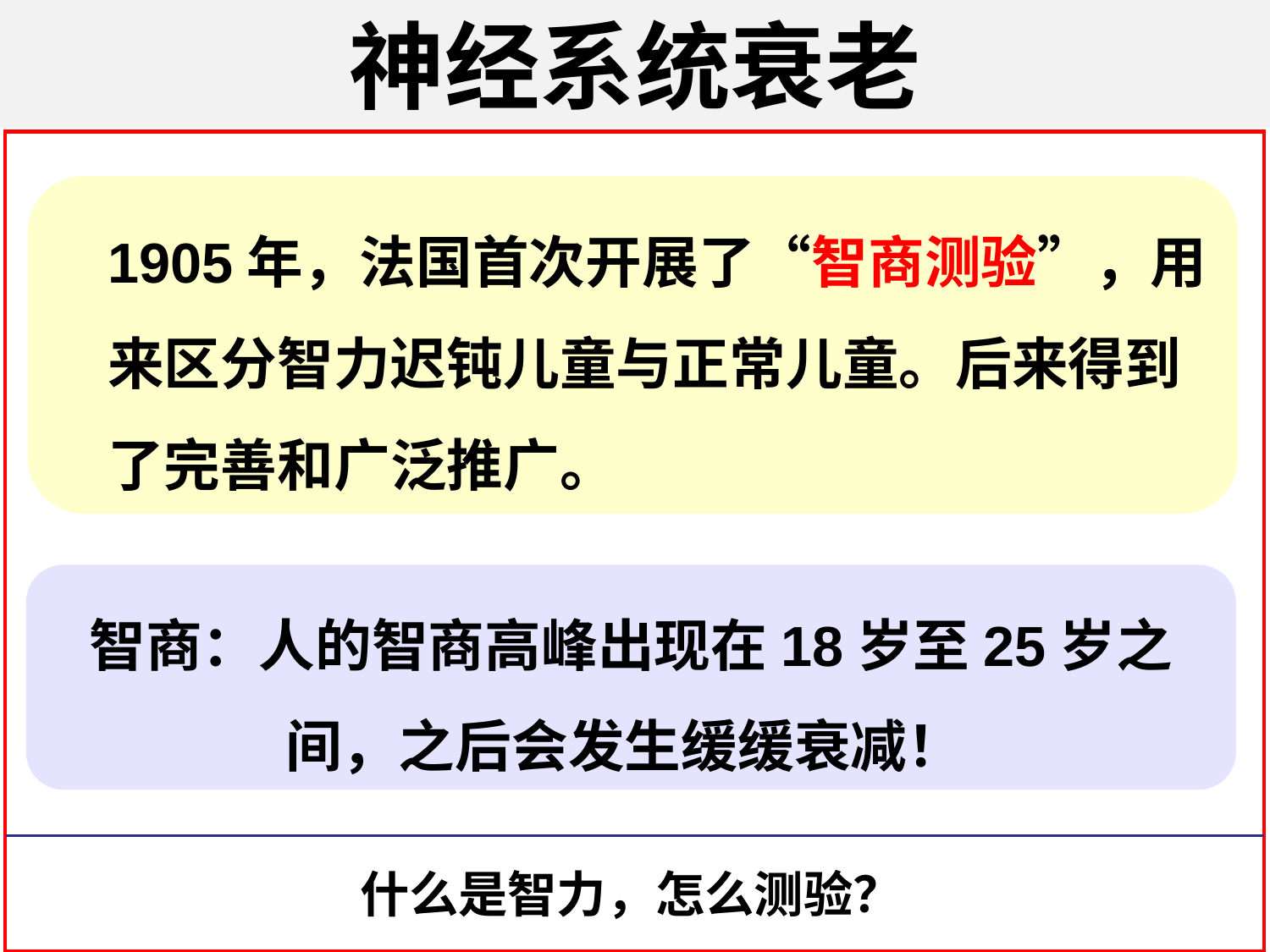

神经系统衰老

1905年，法国首次开展了“智商测验”，用来区分智力迟钝儿童与正常儿童。后来得到了完善和广泛推广。
智商：人的智商高峰出现在18岁至25岁之间，之后会发生缓缓衰减！
什么是智力，怎么测验？